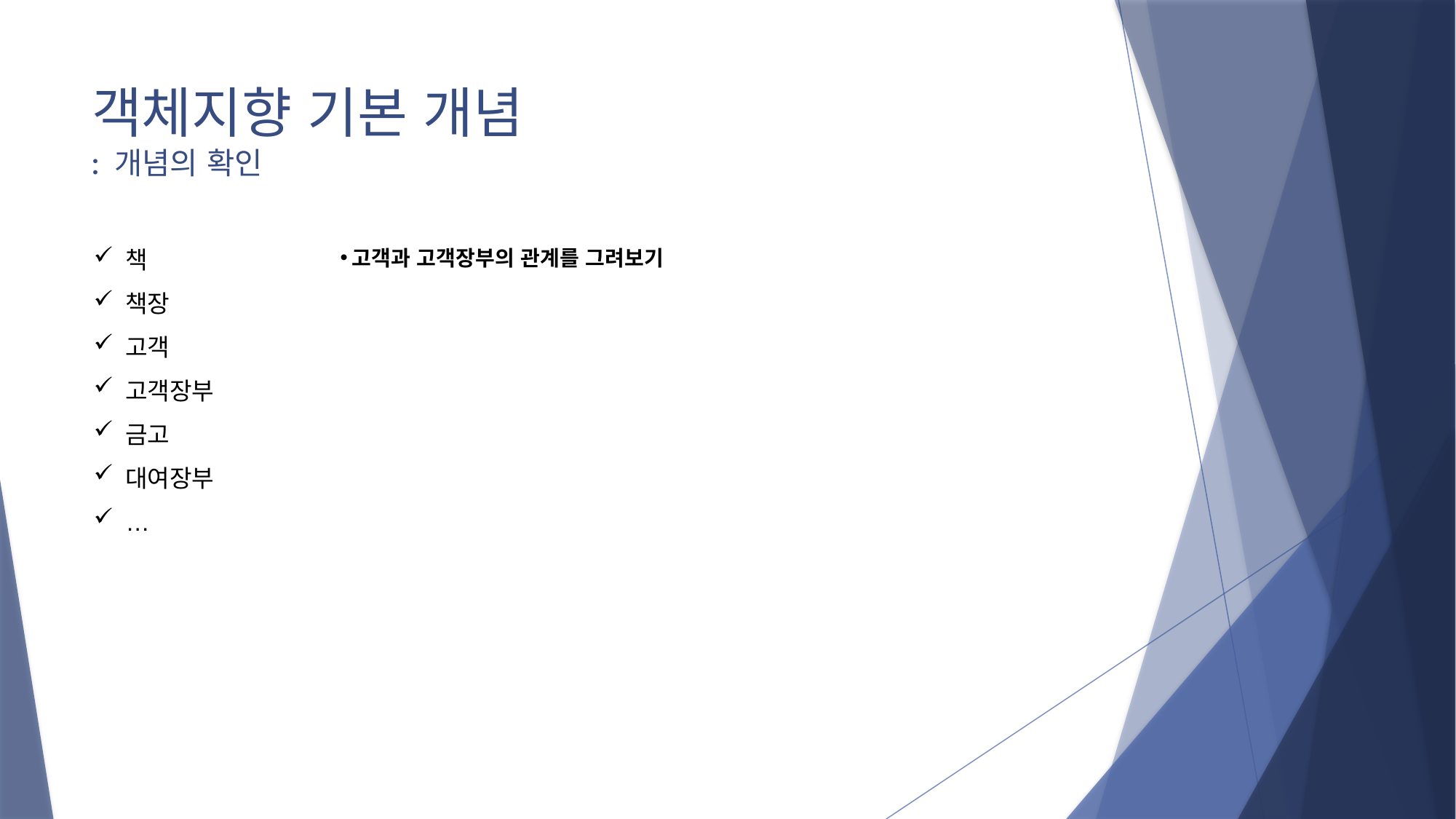

# 객체지향 기본 개념 : 개념의 확인
책
책장
고객
고객장부
금고
대여장부
…
고객과 고객장부의 관계를 그려보기